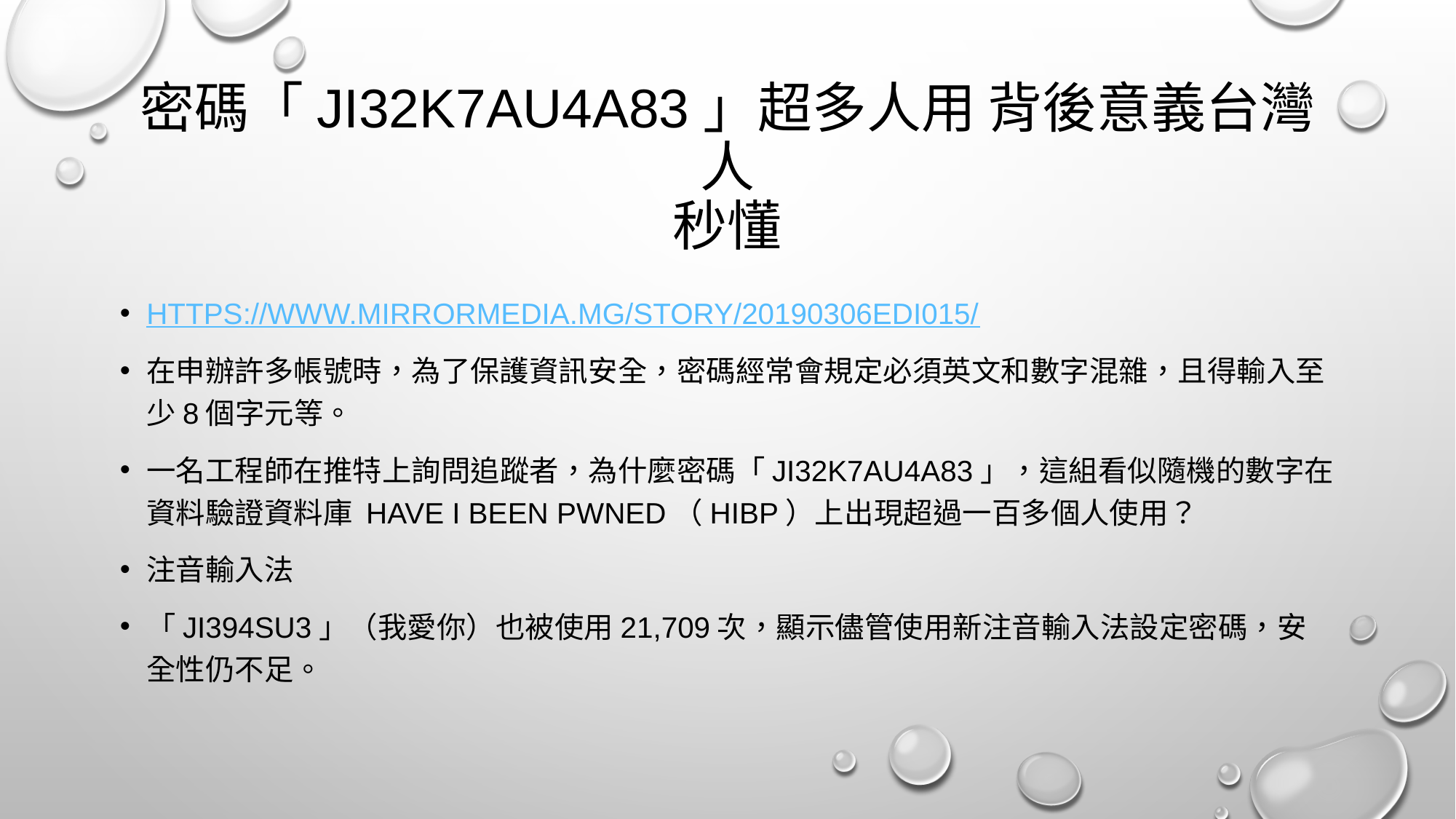

# 密碼「ji32k7au4a83」超多人用 背後意義台灣人 秒懂
https://www.mirrormedia.mg/story/20190306edi015/
在申辦許多帳號時，為了保護資訊安全，密碼經常會規定必須英文和數字混雜，且得輸入至少8個字元等。
一名工程師在推特上詢問追蹤者，為什麼密碼「ji32k7au4a83」，這組看似隨機的數字在資料驗證資料庫 Have I Been Pwned（HIBP）上出現超過一百多個人使用？
注音輸入法
「ji394su3」（我愛你）也被使用21,709次，顯示儘管使用新注音輸入法設定密碼，安全性仍不足。